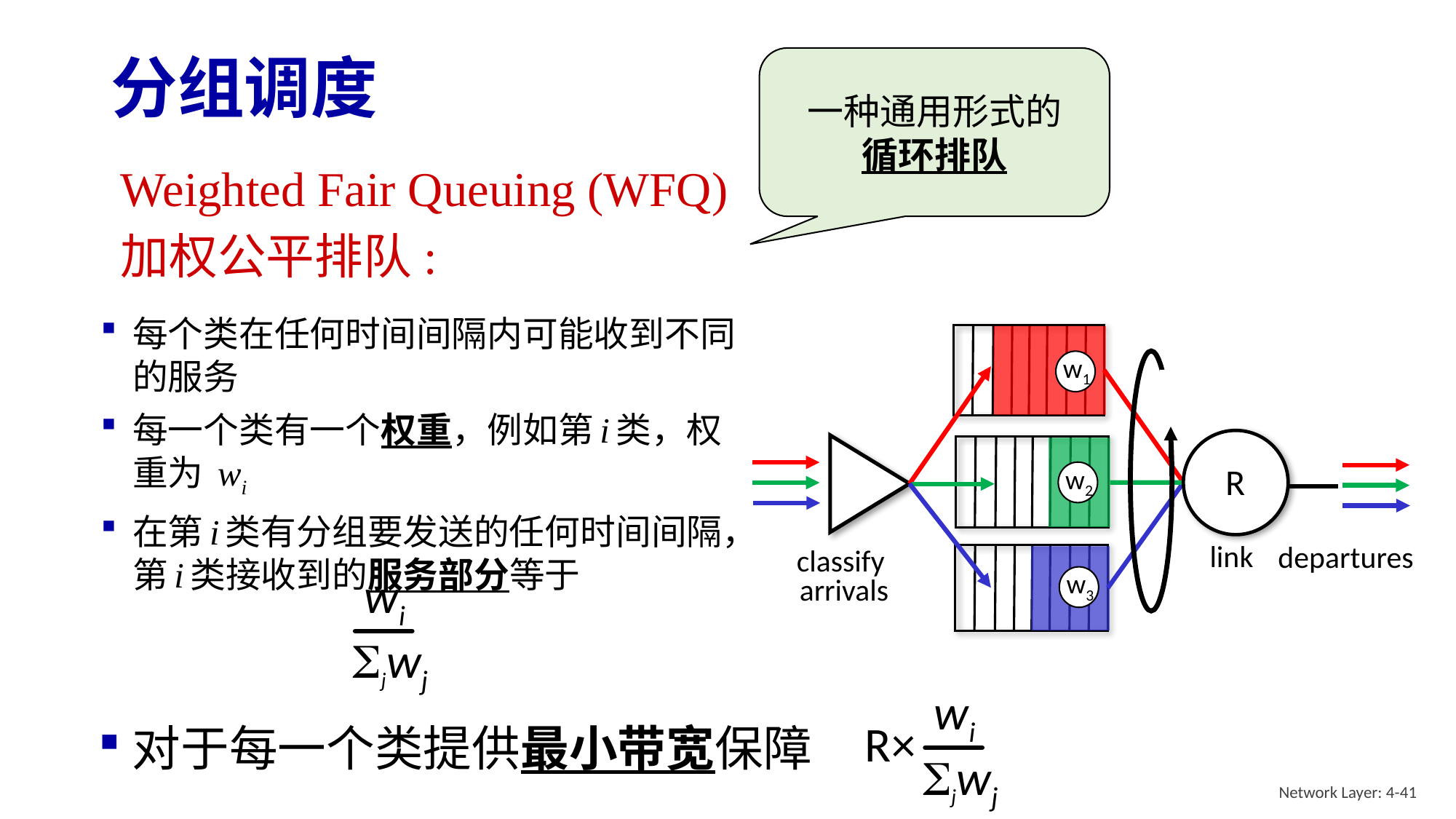

# 分组调度
一种通用形式的
循环排队
Weighted Fair Queuing (WFQ)
加权公平排队:
每个类在任何时间间隔内可能收到不同的服务
每一个类有一个权重，例如第i类，权重为 wi
在第i类有分组要发送的任何时间间隔，第i类接收到的服务部分等于

w1

w2

w3

R
link

departures
classify
arrivals
wi
Σjwj
wi
Σjwj
R×
对于每一个类提供最小带宽保障
Network Layer: 4-41